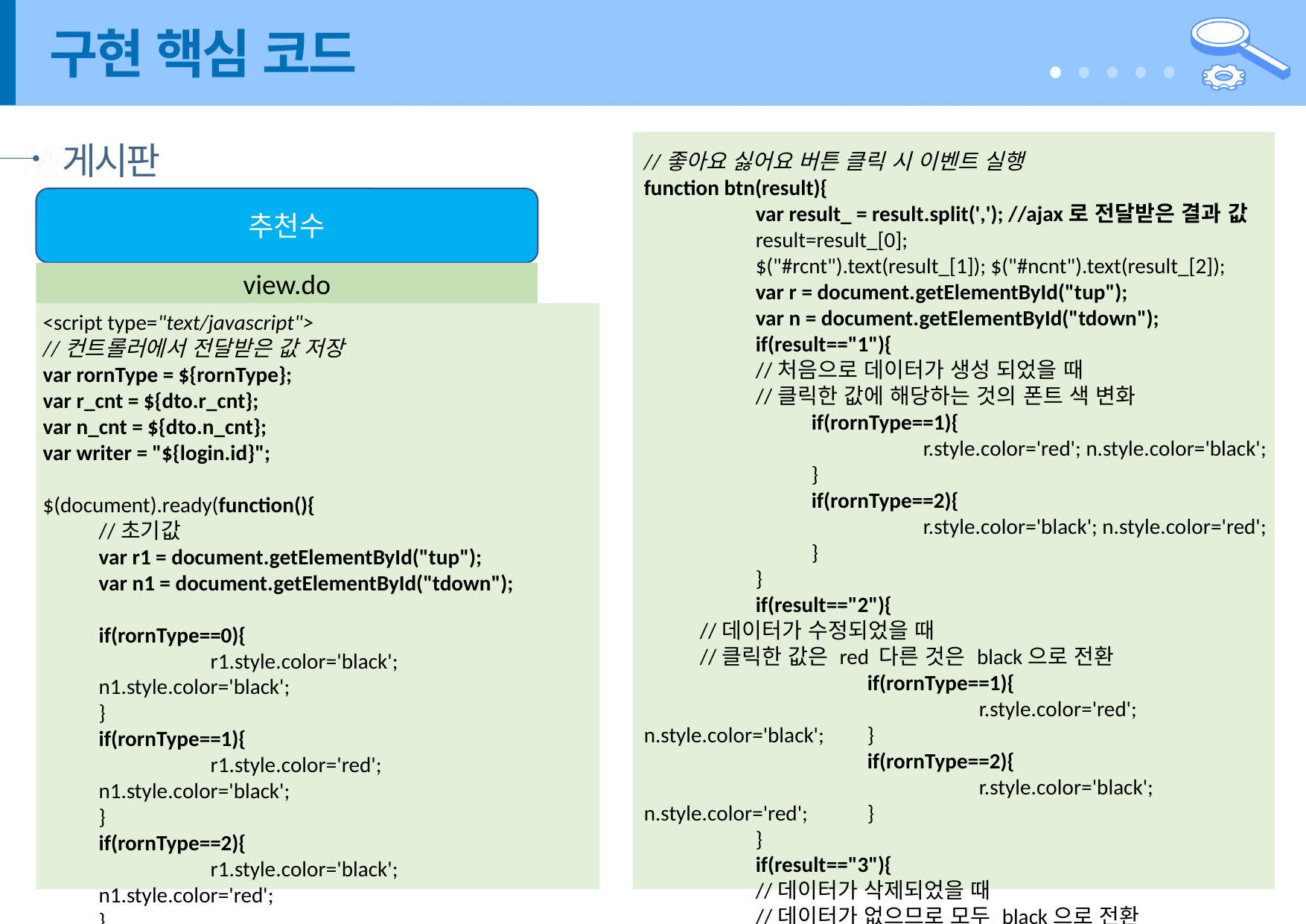

# 구현 핵심 코드
게시판

//좋아요 싫어요 버튼 클릭 시 이벤트 실행
function btn(result){
	var result_ = result.split(','); //ajax로 전달받은 결과 값
	result=result_[0];
	$("#rcnt").text(result_[1]); $("#ncnt").text(result_[2]);
	var r = document.getElementById("tup");
	var n = document.getElementById("tdown");
	if(result=="1"){
	//처음으로 데이터가 생성 되었을 때
	//클릭한 값에 해당하는 것의 폰트 색 변화
	if(rornType==1){
		r.style.color='red'; n.style.color='black';	}
	if(rornType==2){
		r.style.color='black'; n.style.color='red';	}
	}
	if(result=="2"){
//데이터가 수정되었을 때
//클릭한 값은 red 다른 것은 black으로 전환
		if(rornType==1){
			r.style.color='red'; n.style.color='black';	}
		if(rornType==2){
			r.style.color='black'; n.style.color='red';	}
	}
	if(result=="3"){
	//데이터가 삭제되었을 때
	//데이터가 없으므로 모두 black으로 전환
		r.style.color='black'; n.style.color='black';	}
};
추천수
view.do

<script type="text/javascript">
//컨트롤러에서 전달받은 값 저장
var rornType = ${rornType};
var r_cnt = ${dto.r_cnt};
var n_cnt = ${dto.n_cnt};
var writer = "${login.id}";

$(document).ready(function(){
//초기값
var r1 = document.getElementById("tup");
var n1 = document.getElementById("tdown");

if(rornType==0){
	r1.style.color='black'; n1.style.color='black';
}
if(rornType==1){
	r1.style.color='red'; n1.style.color='black';
}
if(rornType==2){
	r1.style.color='black'; n1.style.color='red';
}
});